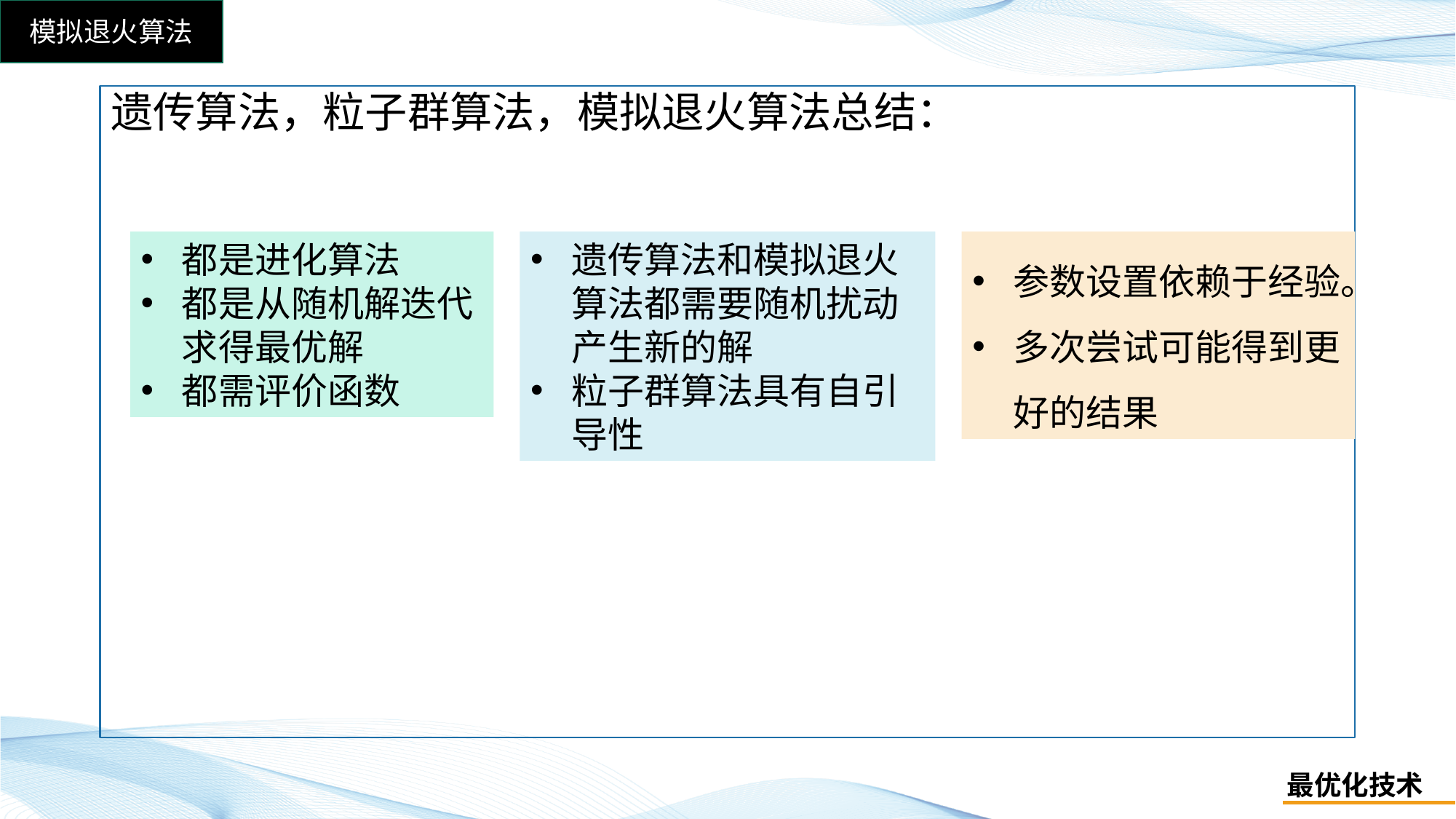

遗传算法，粒子群算法，模拟退火算法总结：
都是进化算法
都是从随机解迭代求得最优解
都需评价函数
遗传算法和模拟退火算法都需要随机扰动产生新的解
粒子群算法具有自引导性
参数设置依赖于经验。
多次尝试可能得到更好的结果